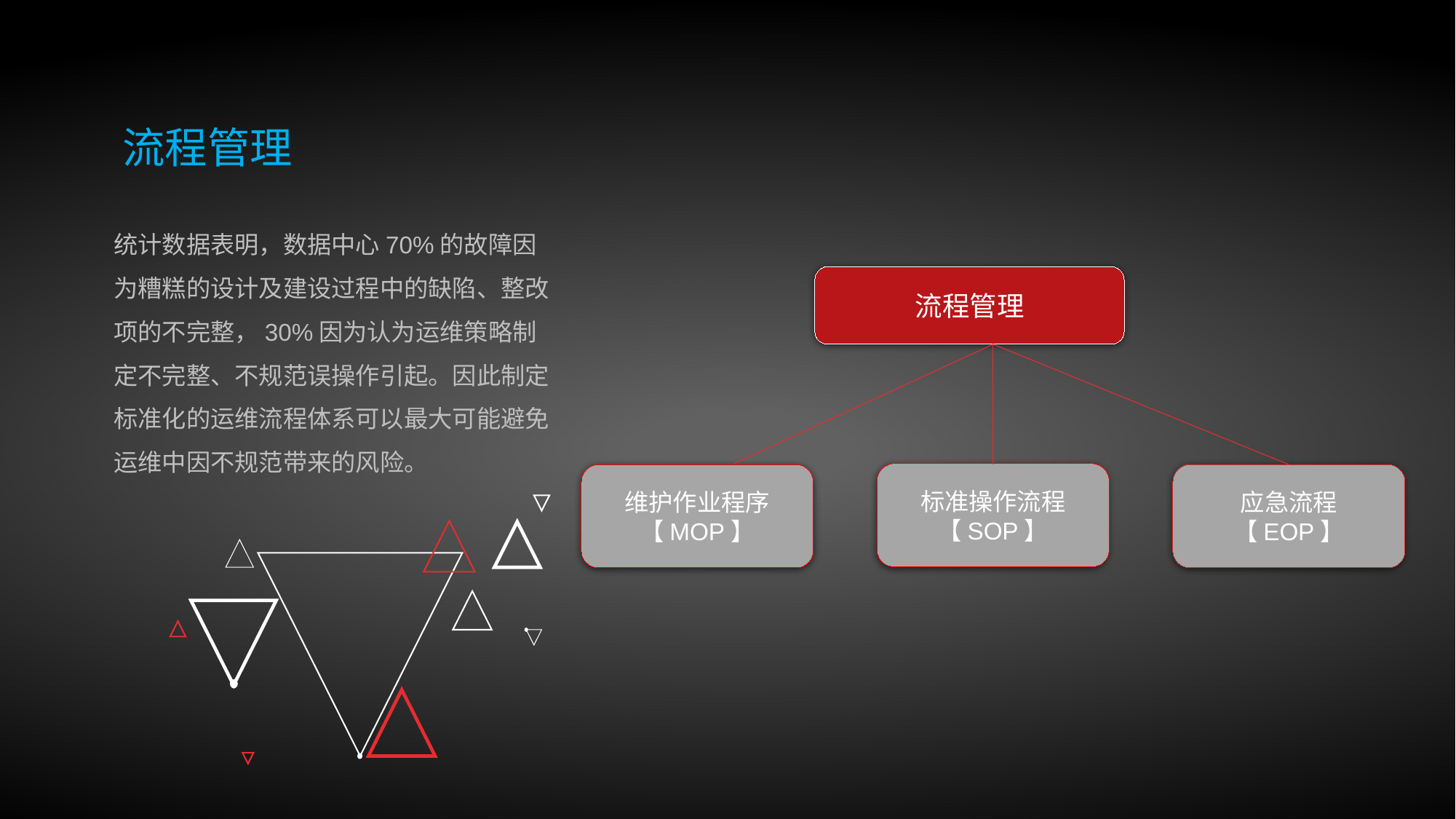

流程管理
统计数据表明，数据中心70%的故障因为糟糕的设计及建设过程中的缺陷、整改项的不完整，30%因为认为运维策略制定不完整、不规范误操作引起。因此制定标准化的运维流程体系可以最大可能避免运维中因不规范带来的风险。
流程管理
标准操作流程【SOP】
维护作业程序【MOP】
应急流程
【EOP】